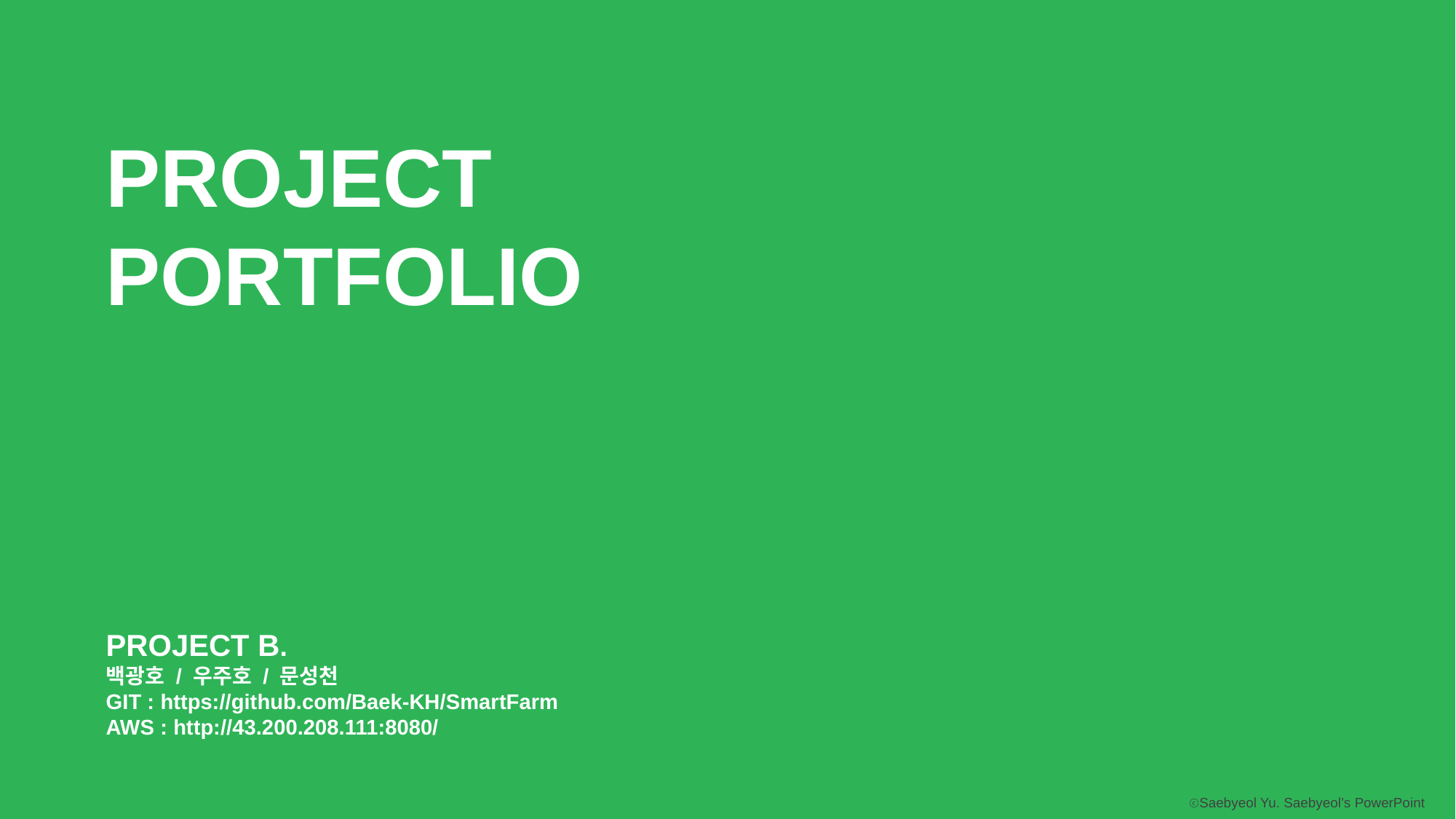

PROJECT
PORTFOLIO
PROJECT B.
백광호 / 우주호 / 문성천
GIT : https://github.com/Baek-KH/SmartFarm
AWS : http://43.200.208.111:8080/